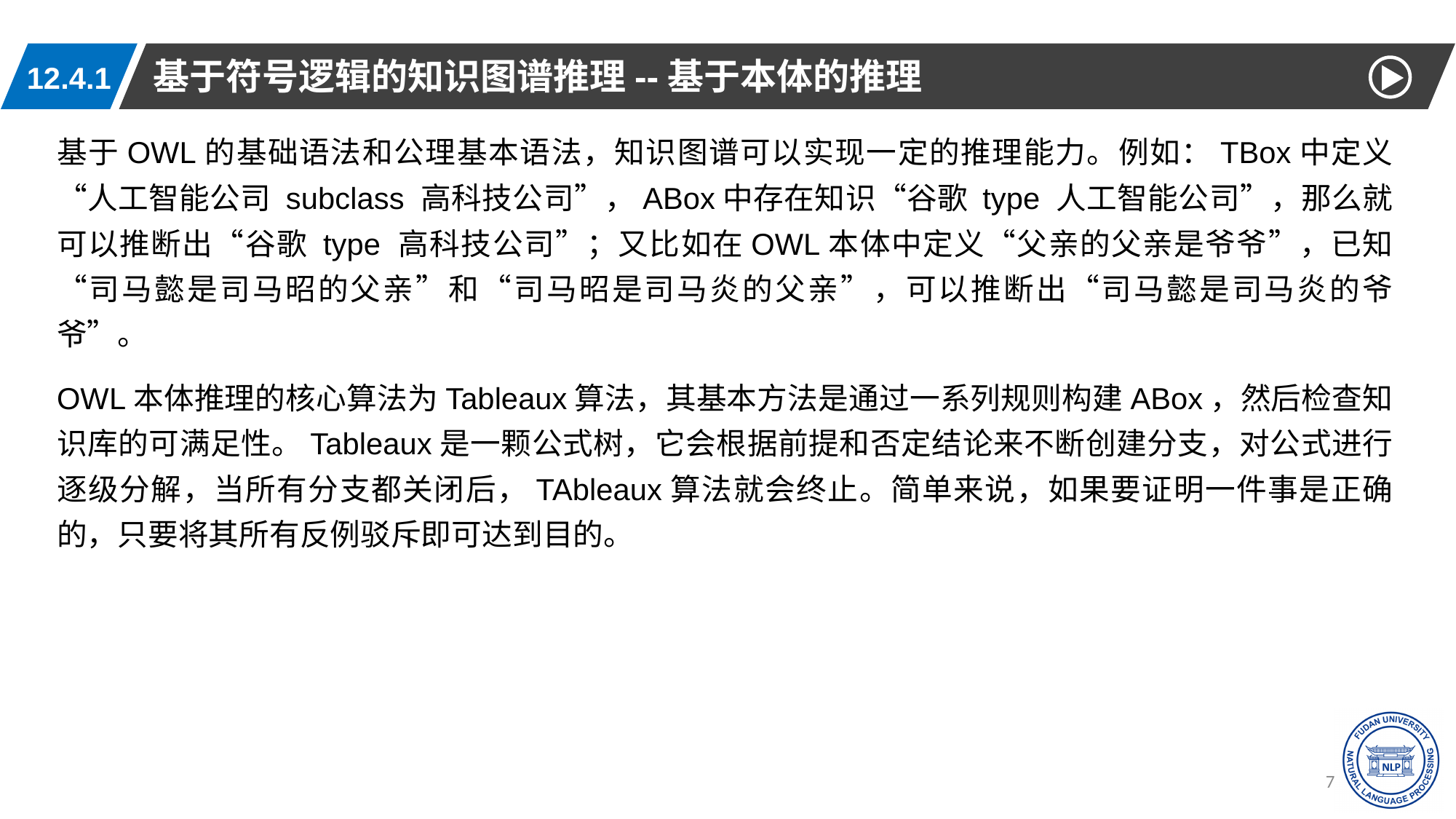

基于符号逻辑的知识图谱推理--基于本体的推理
12.4.1

基于OWL的基础语法和公理基本语法，知识图谱可以实现一定的推理能力。例如：TBox中定义“人工智能公司 subclass 高科技公司”，ABox中存在知识“谷歌 type 人工智能公司”，那么就可以推断出“谷歌 type 高科技公司”；又比如在OWL本体中定义“父亲的父亲是爷爷”，已知“司马懿是司马昭的父亲”和“司马昭是司马炎的父亲”，可以推断出“司马懿是司马炎的爷爷”。
OWL本体推理的核心算法为Tableaux算法，其基本方法是通过一系列规则构建ABox，然后检查知识库的可满足性。Tableaux是一颗公式树，它会根据前提和否定结论来不断创建分支，对公式进行逐级分解，当所有分支都关闭后，TAbleaux算法就会终止。简单来说，如果要证明一件事是正确的，只要将其所有反例驳斥即可达到目的。
77